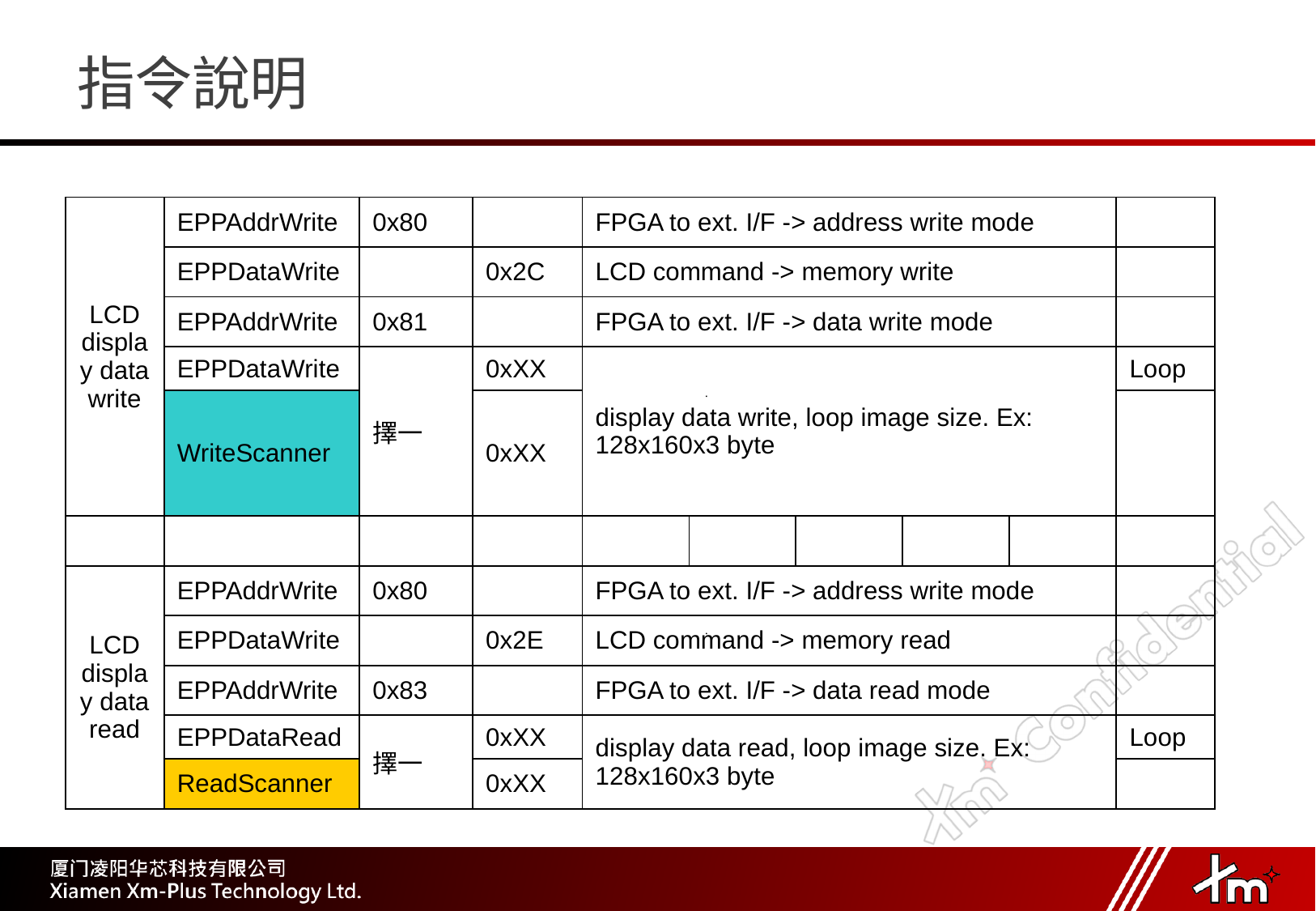

# 指令說明
| LCD display data write | EPPAddrWrite | 0x80 |  | FPGA to ext. I/F -> address write mode |  |  |  |  |  |
| --- | --- | --- | --- | --- | --- | --- | --- | --- | --- |
|  | EPPDataWrite |  | 0x2C | LCD command -> memory write |  |  |  |  |  |
|  | EPPAddrWrite | 0x81 |  | FPGA to ext. I/F -> data write mode |  |  |  |  |  |
|  | EPPDataWrite | 擇一 | 0xXX | display data write, loop image size. Ex: 128x160x3 byte |  |  |  |  | Loop |
|  | WriteScanner |  | 0xXX |  |  |  |  |  |  |
|  |  |  |  |  |  |  |  |  |  |
| LCD display data read | EPPAddrWrite | 0x80 |  | FPGA to ext. I/F -> address write mode |  |  |  |  |  |
|  | EPPDataWrite |  | 0x2E | LCD command -> memory read |  |  |  |  |  |
|  | EPPAddrWrite | 0x83 |  | FPGA to ext. I/F -> data read mode |  |  |  |  |  |
|  | EPPDataRead | 擇一 | 0xXX | display data read, loop image size. Ex: 128x160x3 byte |  |  |  |  | Loop |
|  | ReadScanner |  | 0xXX |  |  |  |  |  |  |